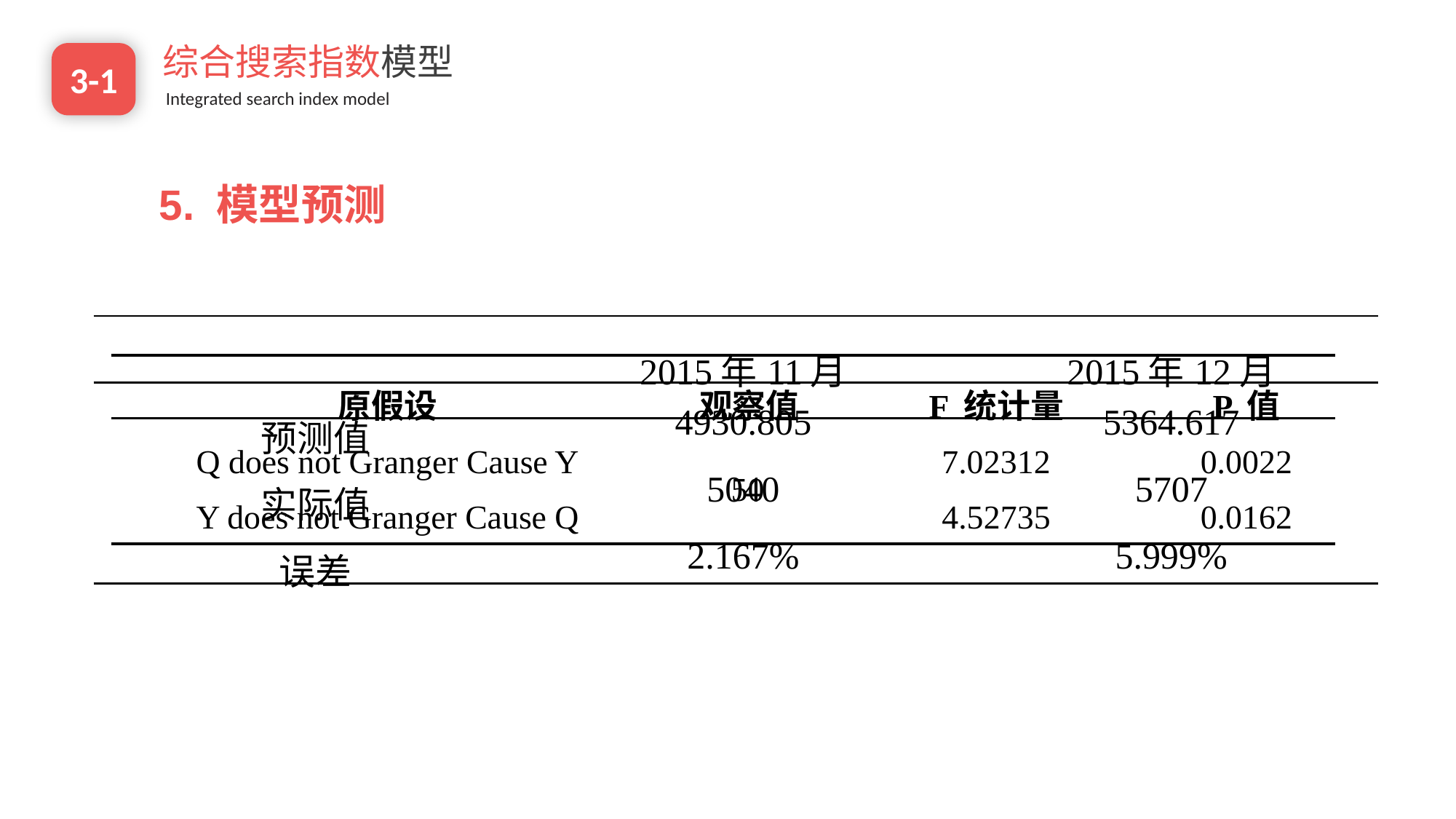

综合搜索指数模型
Integrated search index model
3-1
5. 模型预测
e7d195523061f1c0205959036996ad55c215b892a7aac5c0B9ADEF7896FB48F2EF97163A2DE1401E1875DEDC438B7864AD24CA23553DBBBD975DAF4CAD4A2592689FFB6CEE59FFA55B2702D0E5EE29CDFC0DD98BC7D6A39AC4E055256EE11BBEDCDB7C9722D66262996B68DE860BD3C77EBCAECB599909EC0E07B61811075331ABCDE6990254B8C8
|  | 2015年11月 | 2015年12月 |
| --- | --- | --- |
| 预测值 | 4930.805 | 5364.617 |
| 实际值 | 5040 | 5707 |
| 误差 | 2.167% | 5.999% |
| 原假设 | 观察值 | F 统计量 | P 值 |
| --- | --- | --- | --- |
| Q does not Granger Cause Y Y does not Granger Cause Q | 50 | 7.02312 4.52735 | 0.0022 0.0162 |